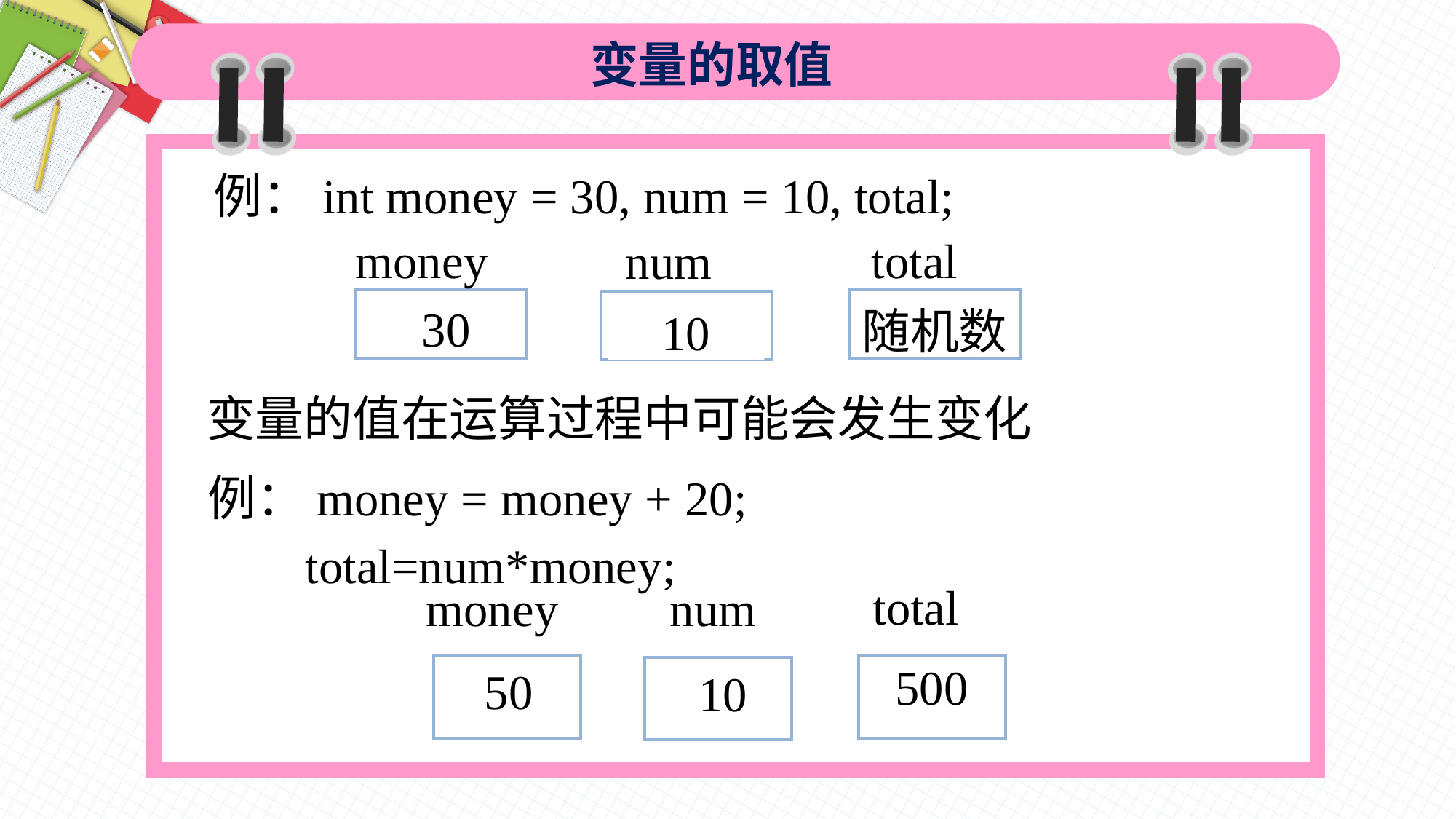

变量的取值
例：int money = 30, num = 10, total;
money
total
num

随机数
 30
10
变量的值在运算过程中可能会发生变化
例：money = money + 20;
        total=num*money;
total

money

num

500
50
10